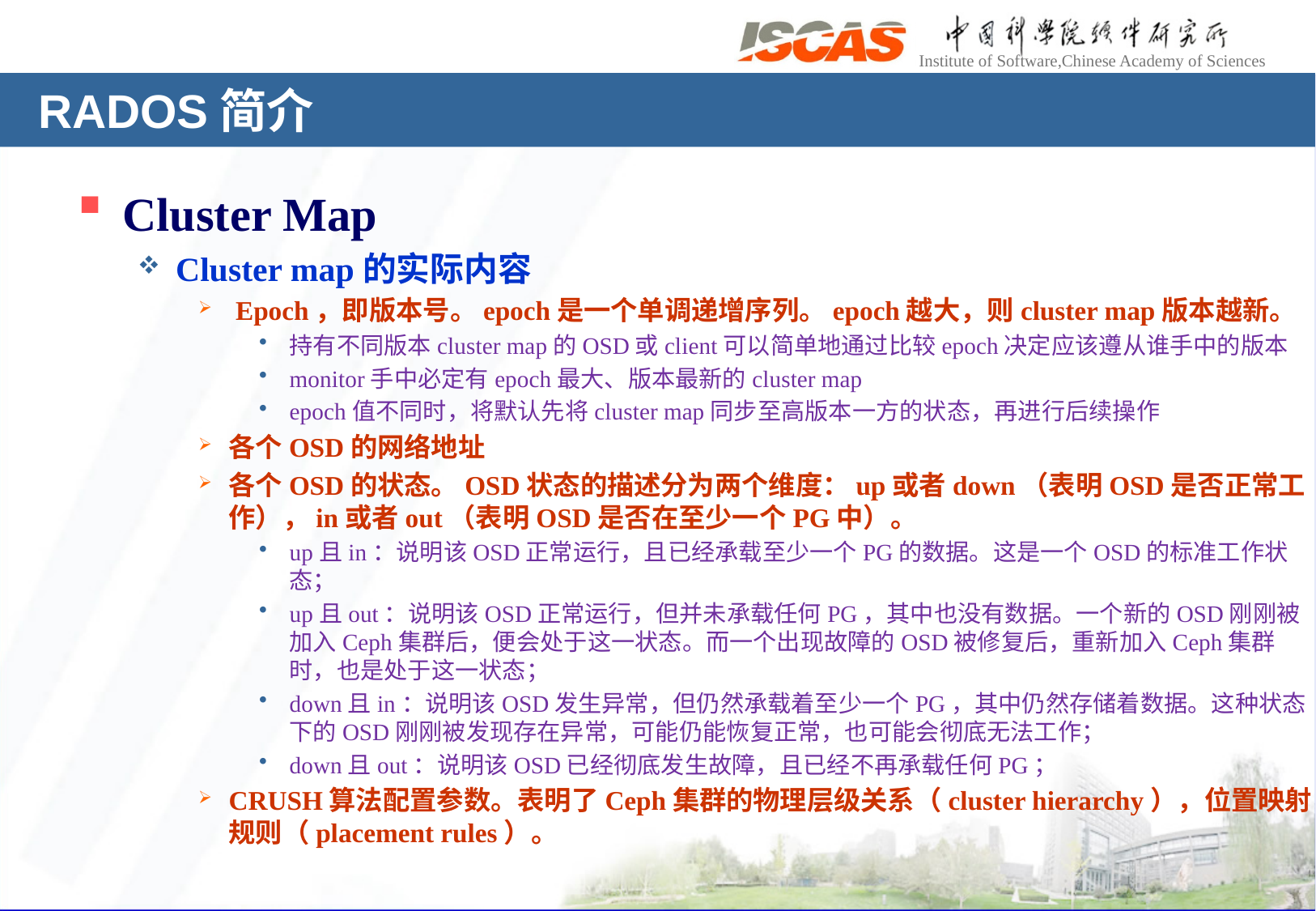

# RADOS简介
Cluster Map
Cluster map的实际内容
 Epoch，即版本号。epoch是一个单调递增序列。epoch越大，则cluster map版本越新。
持有不同版本cluster map的OSD或client可以简单地通过比较epoch决定应该遵从谁手中的版本
monitor手中必定有epoch最大、版本最新的cluster map
epoch值不同时，将默认先将cluster map同步至高版本一方的状态，再进行后续操作
各个OSD的网络地址
各个OSD的状态。OSD状态的描述分为两个维度：up或者down（表明OSD是否正常工作），in或者out（表明OSD是否在至少一个PG中）。
up且in：说明该OSD正常运行，且已经承载至少一个PG的数据。这是一个OSD的标准工作状态；
up且out：说明该OSD正常运行，但并未承载任何PG，其中也没有数据。一个新的OSD刚刚被加入Ceph集群后，便会处于这一状态。而一个出现故障的OSD被修复后，重新加入Ceph集群时，也是处于这一状态；
down且in：说明该OSD发生异常，但仍然承载着至少一个PG，其中仍然存储着数据。这种状态下的OSD刚刚被发现存在异常，可能仍能恢复正常，也可能会彻底无法工作；
down且out：说明该OSD已经彻底发生故障，且已经不再承载任何PG；
CRUSH算法配置参数。表明了Ceph集群的物理层级关系（cluster hierarchy），位置映射规则（placement rules）。